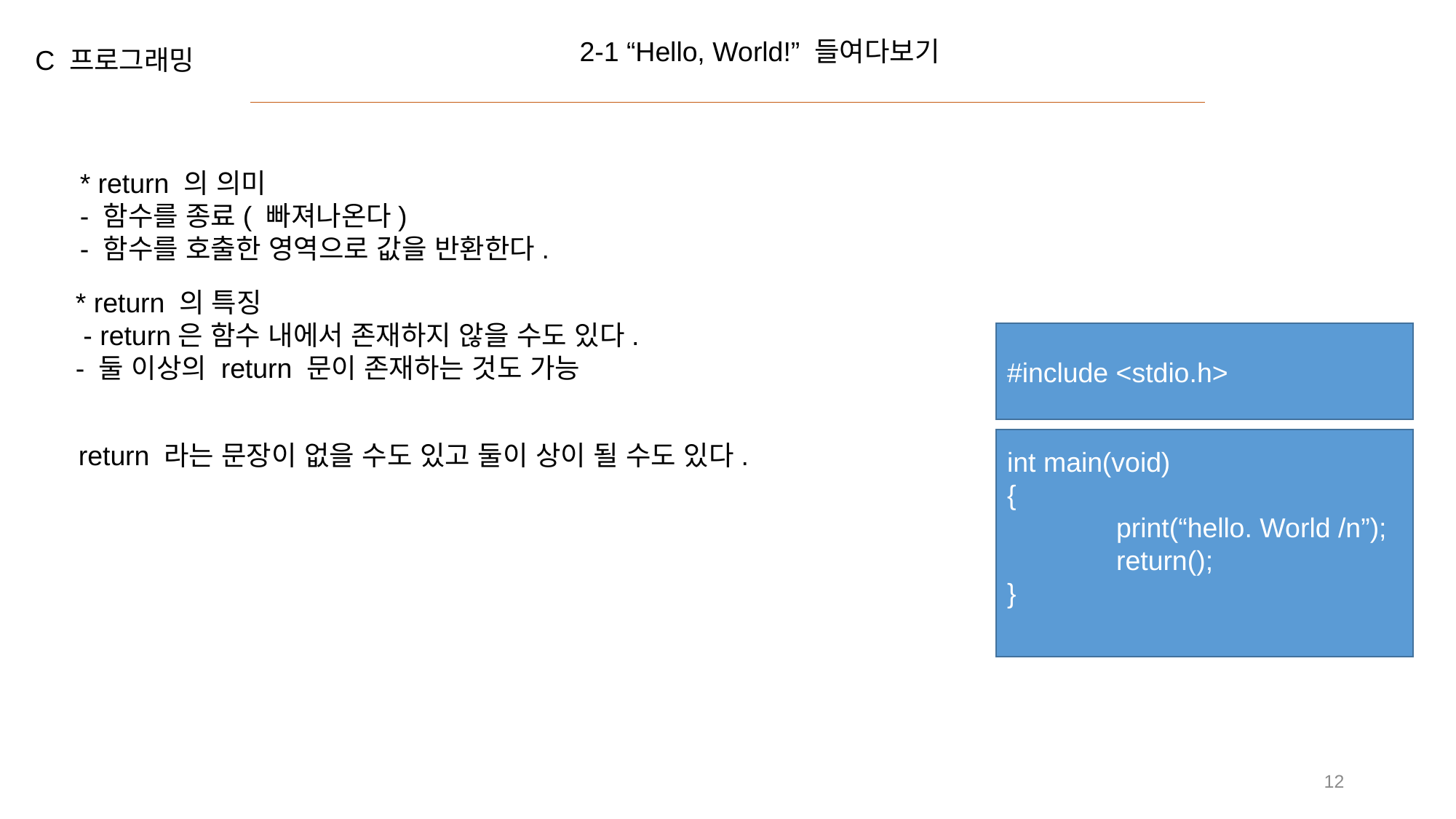

2-1 “Hello, World!” 들여다보기
C 프로그래밍
* return 의 의미
- 함수를 종료( 빠져나온다)
- 함수를 호출한 영역으로 값을 반환한다.

* return 의 특징
 - return은 함수 내에서 존재하지 않을 수도 있다.
- 둘 이상의 return 문이 존재하는 것도 가능
#include <stdio.h>
int main(void)
{
	print(“hello. World /n”);
	return();
}

return 라는 문장이 없을 수도 있고 둘이 상이 될 수도 있다.
12